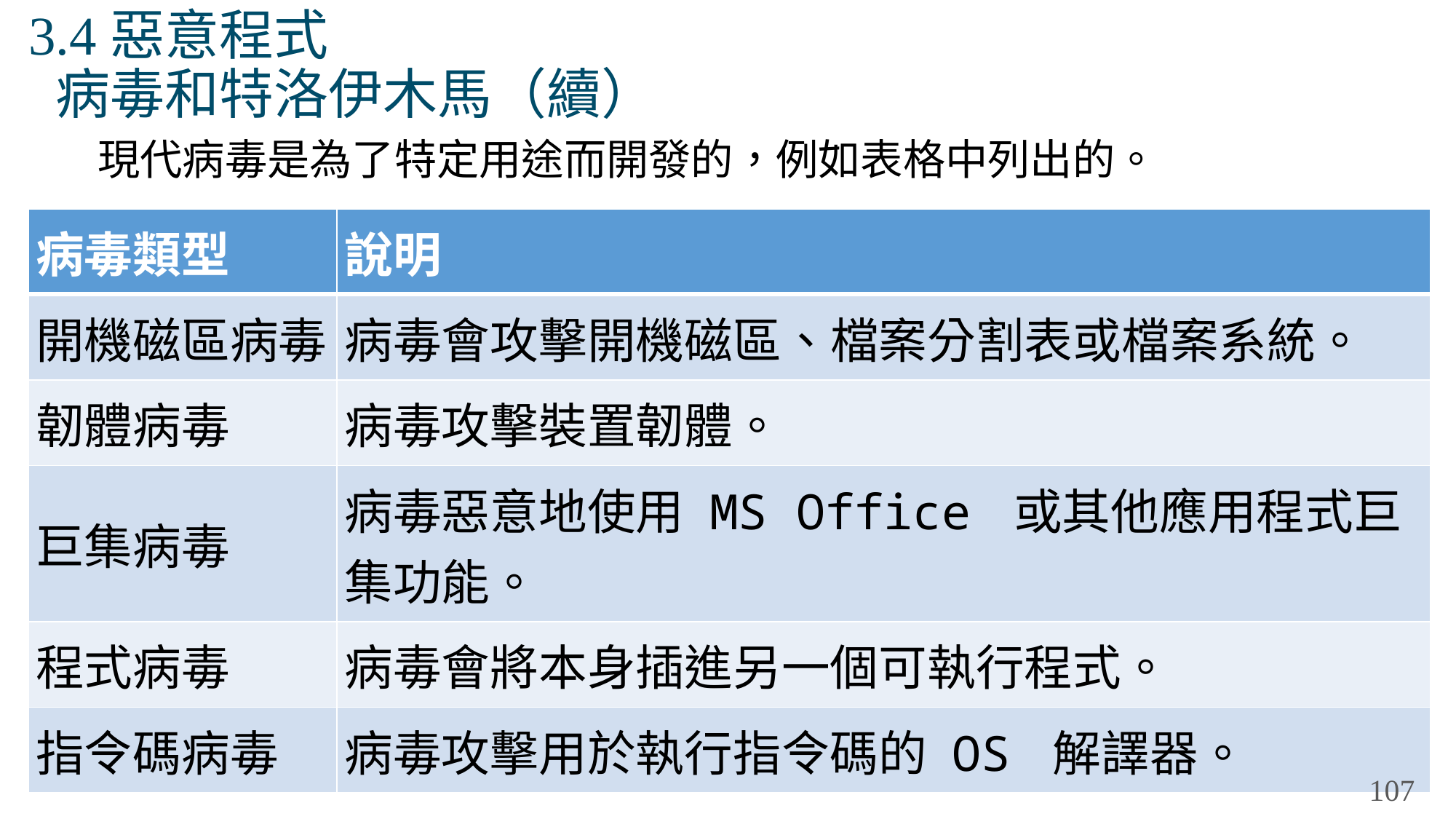

# 3.4惡意程式 病毒和特洛伊木馬（續）
現代病毒是為了特定用途而開發的，例如表格中列出的。
| 病毒類型 | 說明 |
| --- | --- |
| 開機磁區病毒 | 病毒會攻擊開機磁區、檔案分割表或檔案系統。 |
| 韌體病毒 | 病毒攻擊裝置韌體。 |
| 巨集病毒 | 病毒惡意地使用 MS Office 或其他應用程式巨集功能。 |
| 程式病毒 | 病毒會將本身插進另一個可執行程式。 |
| 指令碼病毒 | 病毒攻擊用於執行指令碼的 OS 解譯器。 |
107